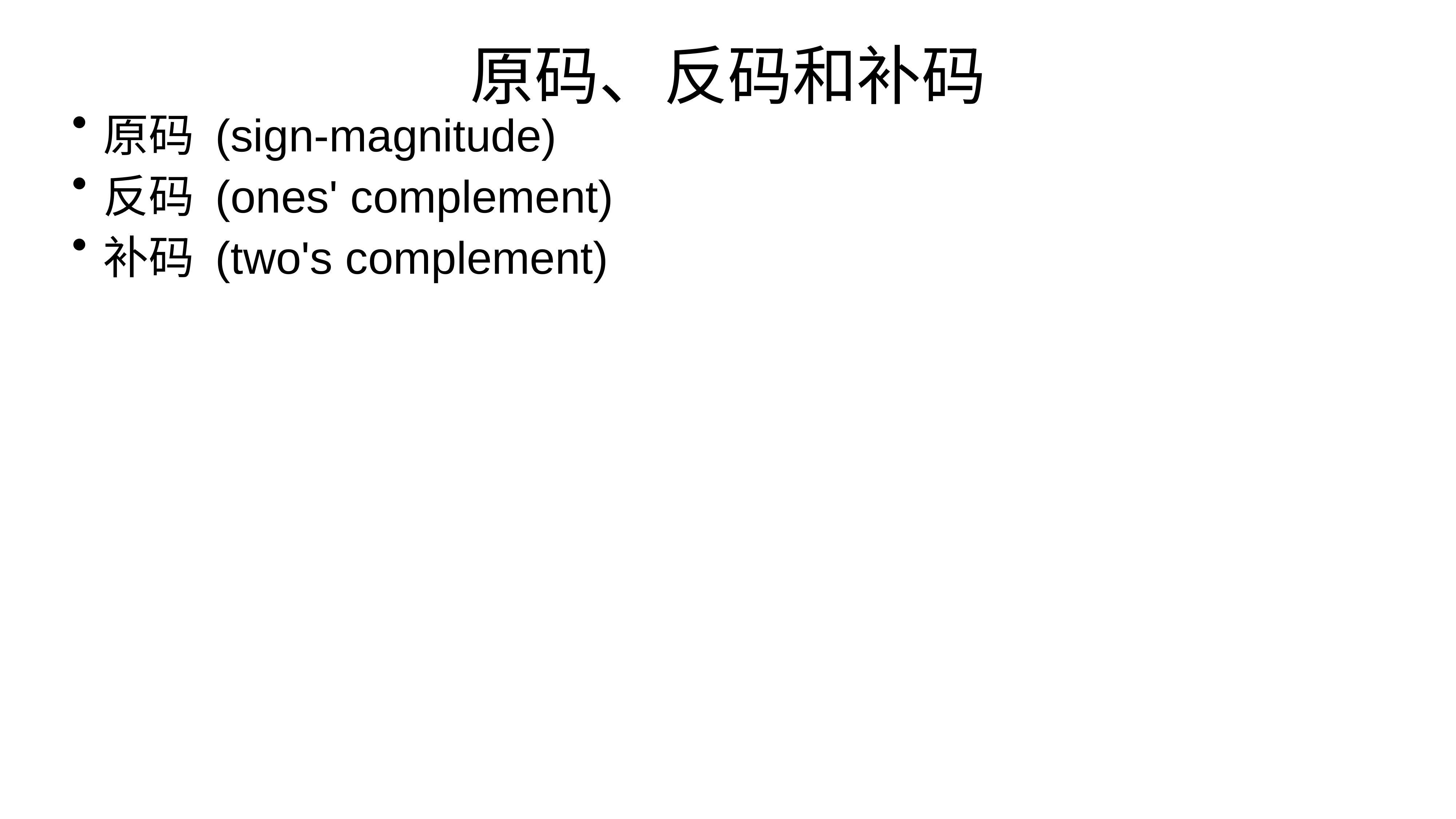

原码、反码和补码
原码 (sign-magnitude)
反码 (ones' complement)
补码 (two's complement)